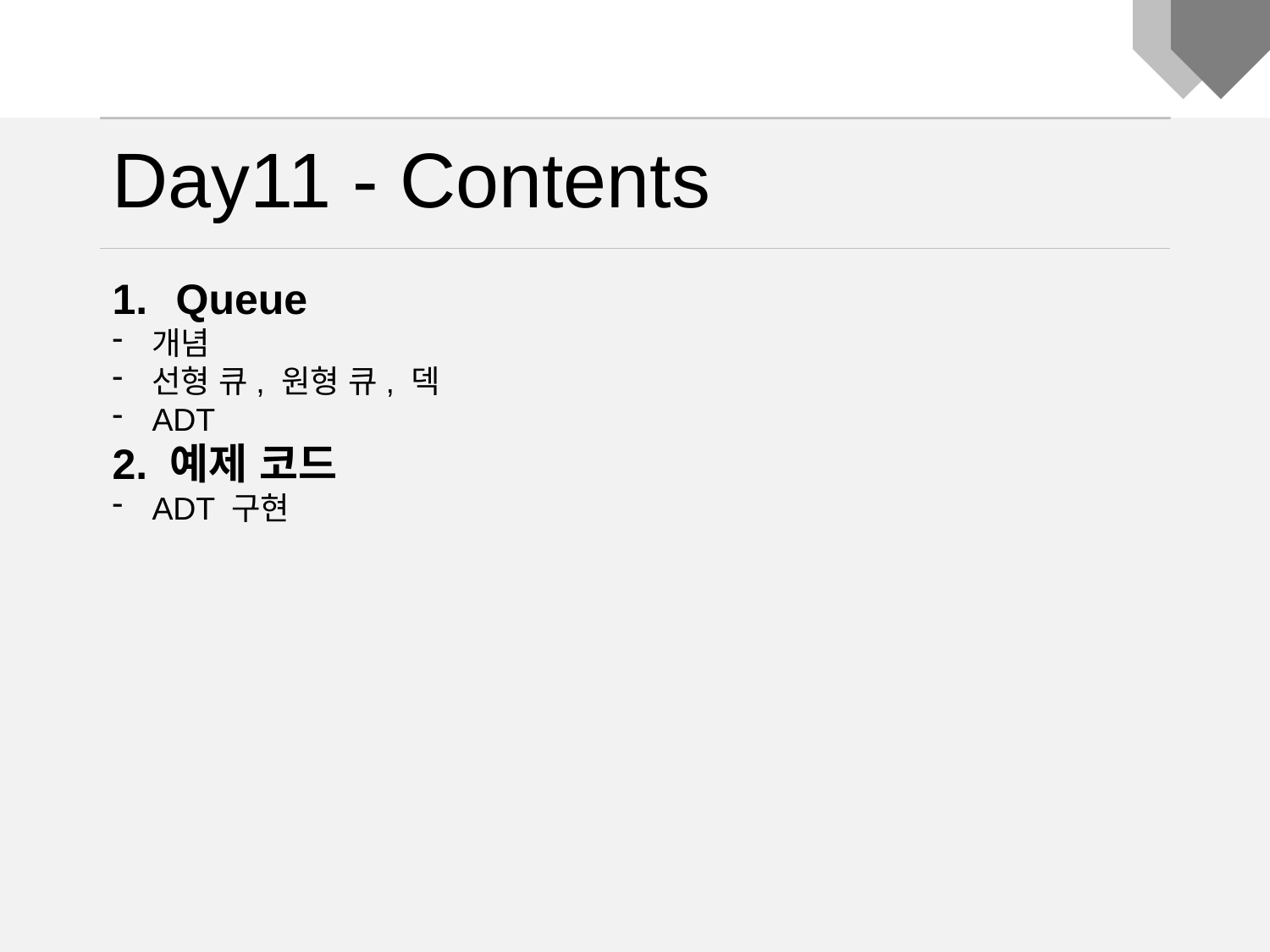

Day11 - Contents
Queue
개념
선형 큐, 원형 큐, 덱
ADT
2. 예제 코드
ADT 구현